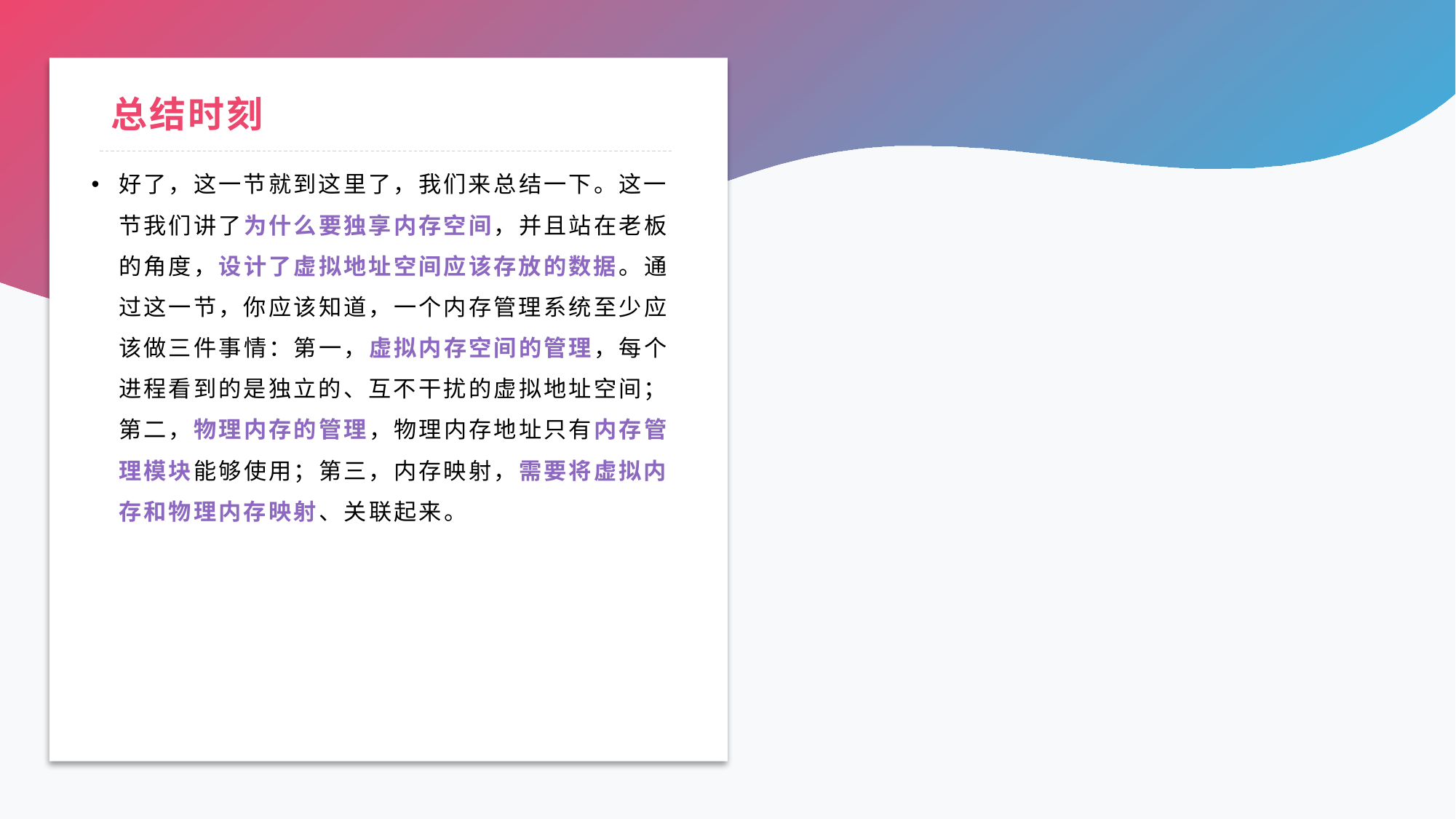

# 总结时刻
好了，这一节就到这里了，我们来总结一下。这一节我们讲了为什么要独享内存空间，并且站在老板的角度，设计了虚拟地址空间应该存放的数据。通过这一节，你应该知道，一个内存管理系统至少应该做三件事情：第一，虚拟内存空间的管理，每个进程看到的是独立的、互不干扰的虚拟地址空间；第二，物理内存的管理，物理内存地址只有内存管理模块能够使用；第三，内存映射，需要将虚拟内存和物理内存映射、关联起来。